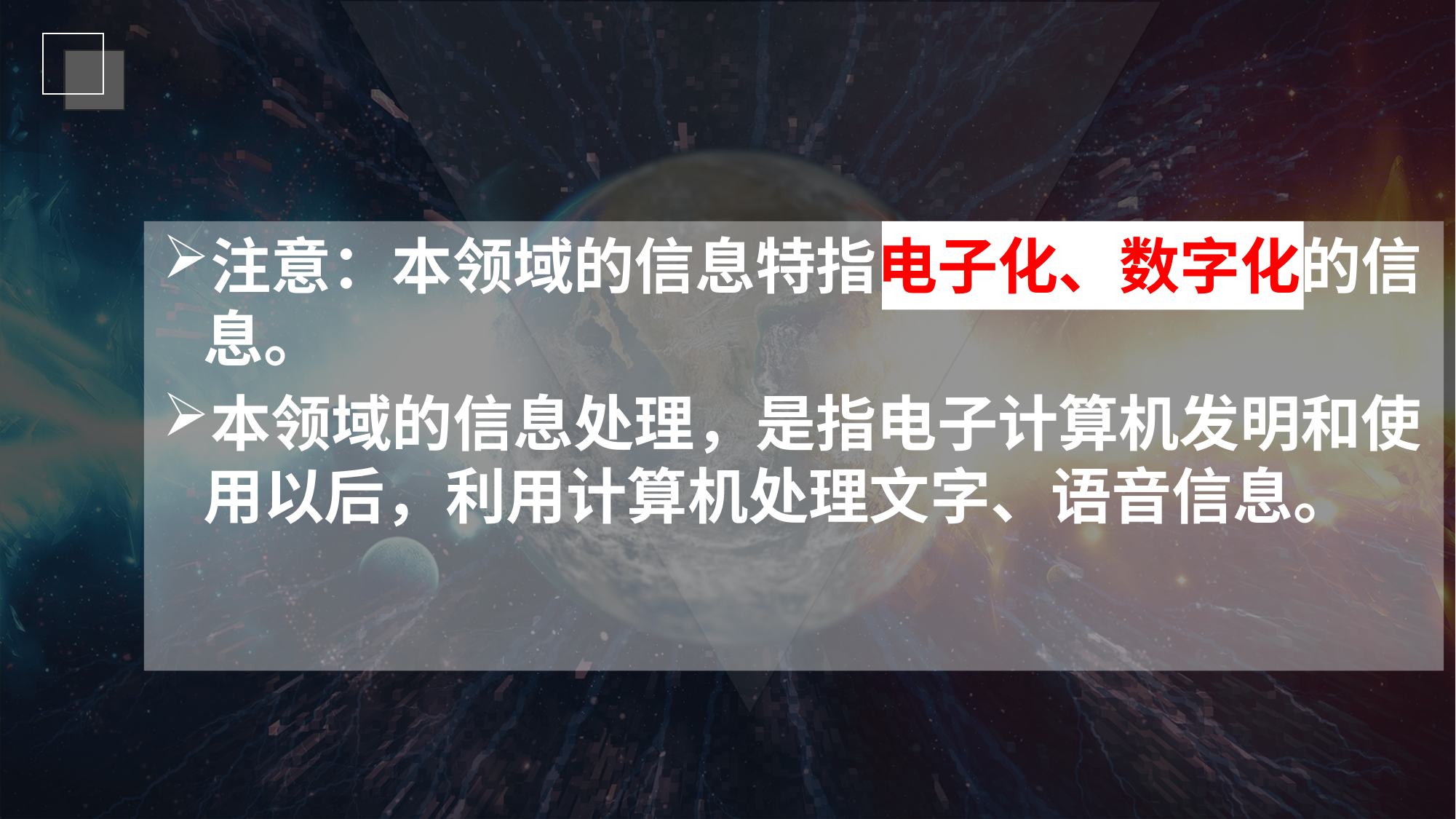

注意：本领域的信息特指电子化、数字化的信息。
本领域的信息处理，是指电子计算机发明和使用以后，利用计算机处理文字、语音信息。